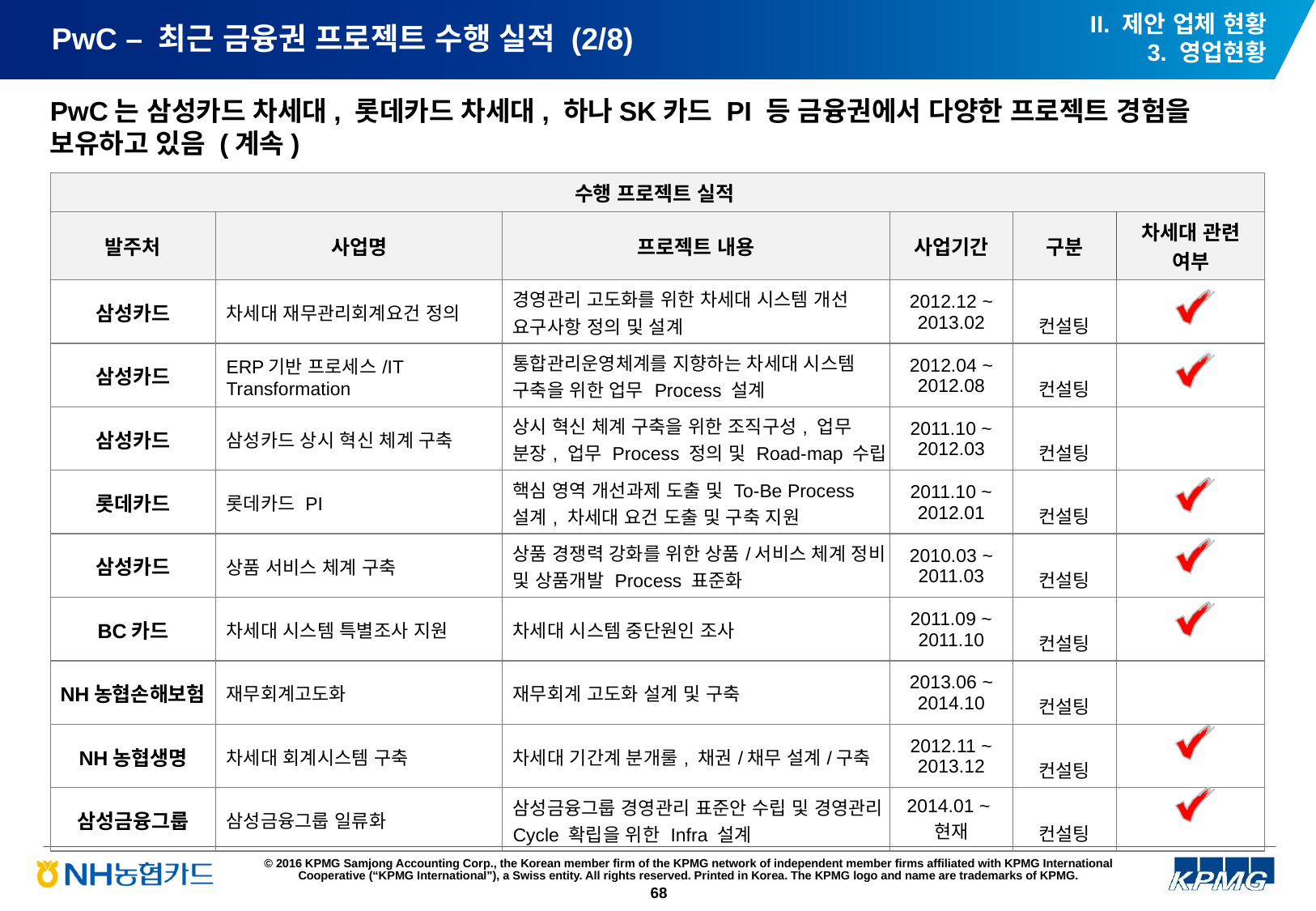

II. 제안 업체 현황
3. 영업현황
# PwC – 최근 금융권 프로젝트 수행 실적 (2/8)
PwC는 삼성카드 차세대, 롯데카드 차세대, 하나SK카드 PI 등 금융권에서 다양한 프로젝트 경험을 보유하고 있음 (계속)
| 수행 프로젝트 실적 |  |  |  |  |  |
| --- | --- | --- | --- | --- | --- |
| 발주처 | 사업명 | 프로젝트 내용 | 사업기간 | 구분 | 차세대 관련 여부 |
| 삼성카드 | 차세대 재무관리회계요건 정의 | 경영관리 고도화를 위한 차세대 시스템 개선 요구사항 정의 및 설계 | 2012.12 ~ 2013.02 | 컨설팅 |  |
| 삼성카드 | ERP기반 프로세스/IT Transformation | 통합관리운영체계를 지향하는 차세대 시스템 구축을 위한 업무 Process 설계 | 2012.04 ~ 2012.08 | 컨설팅 |  |
| 삼성카드 | 삼성카드 상시 혁신 체계 구축 | 상시 혁신 체계 구축을 위한 조직구성, 업무 분장, 업무 Process 정의 및 Road-map 수립 | 2011.10 ~ 2012.03 | 컨설팅 |  |
| 롯데카드 | 롯데카드 PI | 핵심 영역 개선과제 도출 및 To-Be Process 설계, 차세대 요건 도출 및 구축 지원 | 2011.10 ~ 2012.01 | 컨설팅 |  |
| 삼성카드 | 상품 서비스 체계 구축 | 상품 경쟁력 강화를 위한 상품/서비스 체계 정비 및 상품개발 Process 표준화 | 2010.03 ~ 2011.03 | 컨설팅 |  |
| BC카드 | 차세대 시스템 특별조사 지원 | 차세대 시스템 중단원인 조사 | 2011.09 ~ 2011.10 | 컨설팅 |  |
| NH농협손해보험 | 재무회계고도화 | 재무회계 고도화 설계 및 구축 | 2013.06 ~ 2014.10 | 컨설팅 |  |
| NH농협생명 | 차세대 회계시스템 구축 | 차세대 기간계 분개룰, 채권/채무 설계/구축 | 2012.11 ~ 2013.12 | 컨설팅 |  |
| 삼성금융그룹 | 삼성금융그룹 일류화 | 삼성금융그룹 경영관리 표준안 수립 및 경영관리 Cycle 확립을 위한 Infra 설계 | 2014.01 ~ 현재 | 컨설팅 |  |